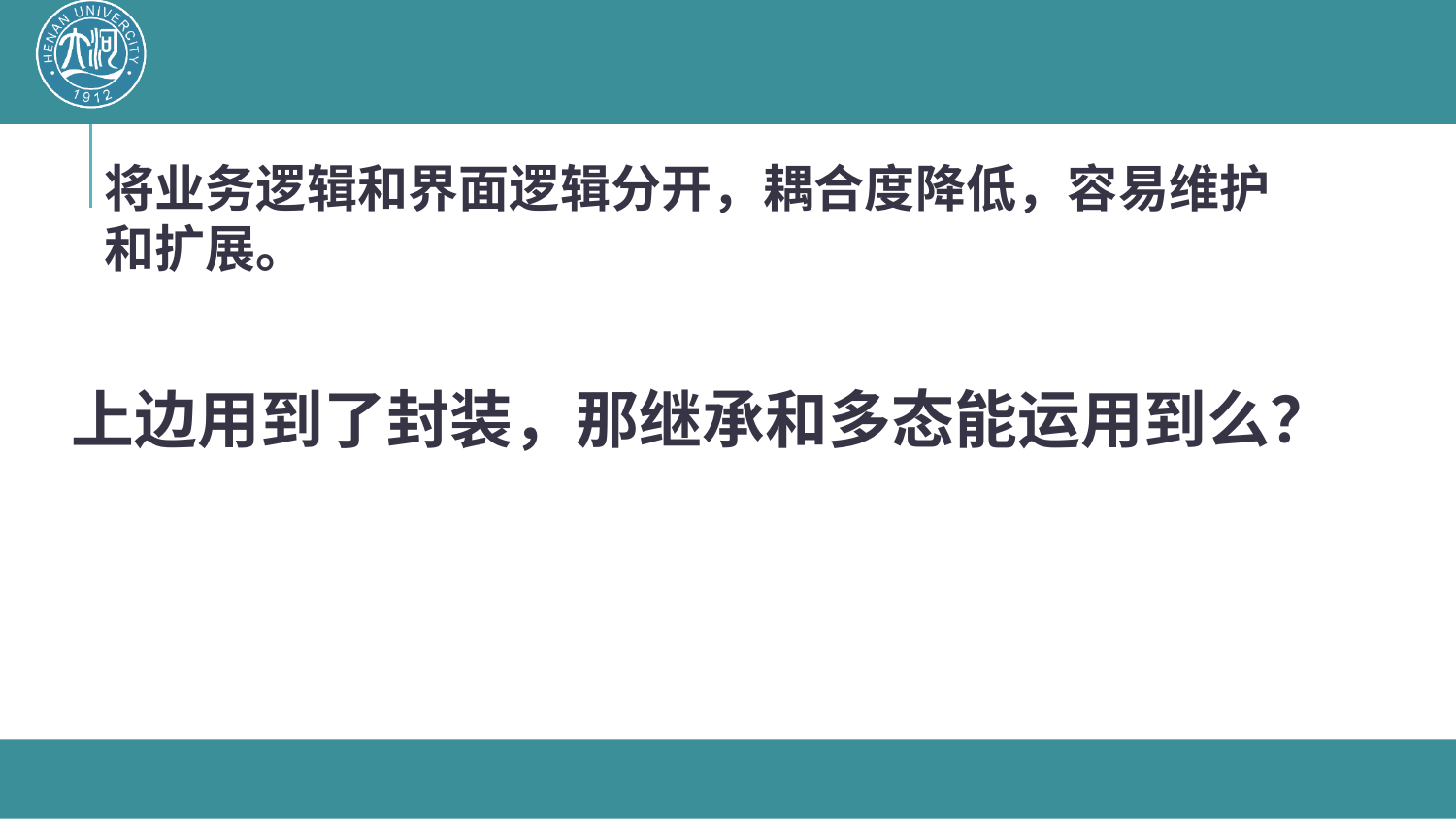

将业务逻辑和界面逻辑分开，耦合度降低，容易维护和扩展。
上边用到了封装，那继承和多态能运用到么？